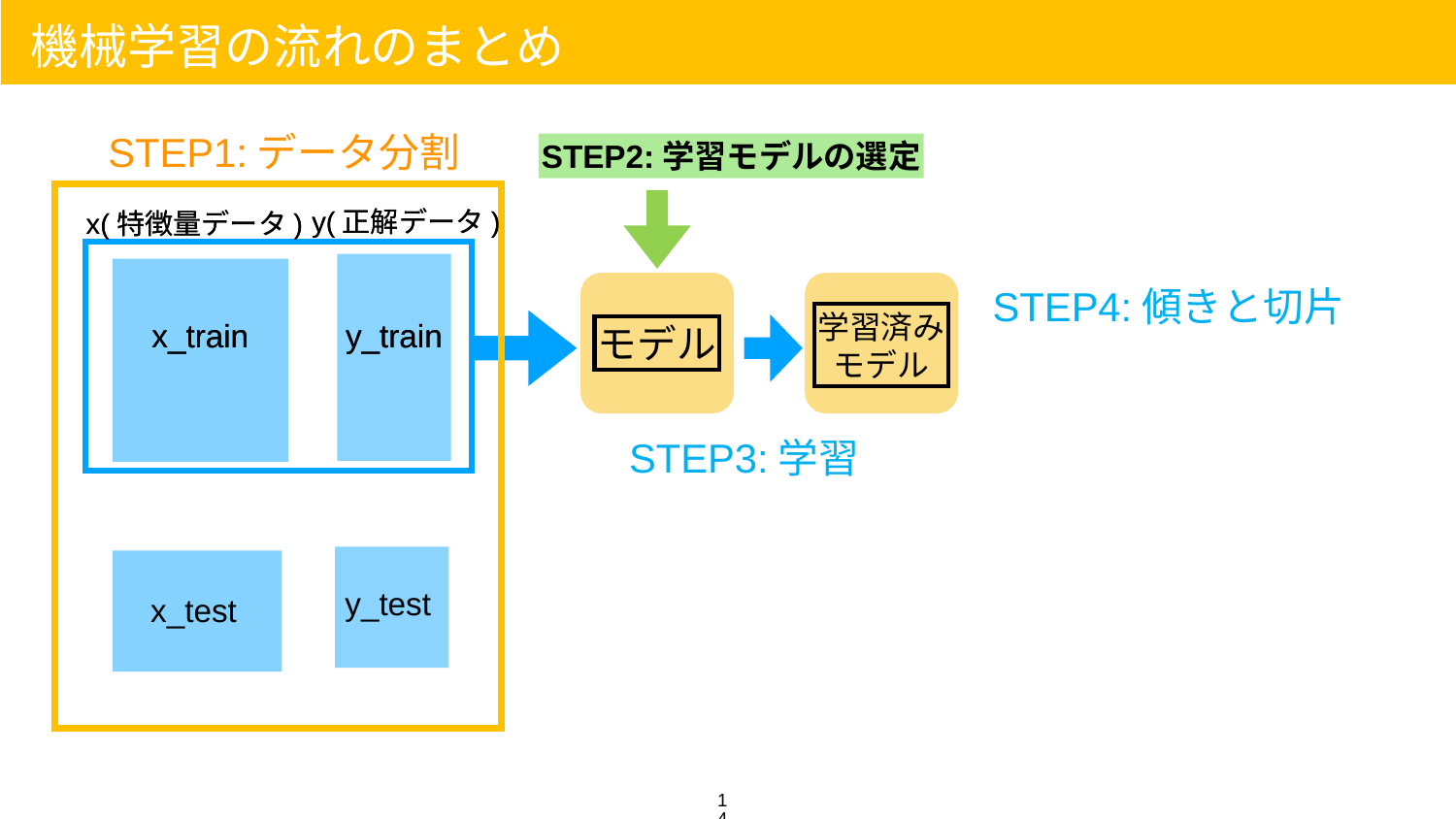

機械学習の流れのまとめ
STEP1:データ分割
STEP2:学習モデルの選定

y(正解データ)
y(正解データ)
x(特徴量データ)
x(特徴量データ)

STEP4:傾きと切片

学習済み
モデル

x_train
x_train
y_train
y_train

モデル
STEP3:学習

y_test
x_test
14